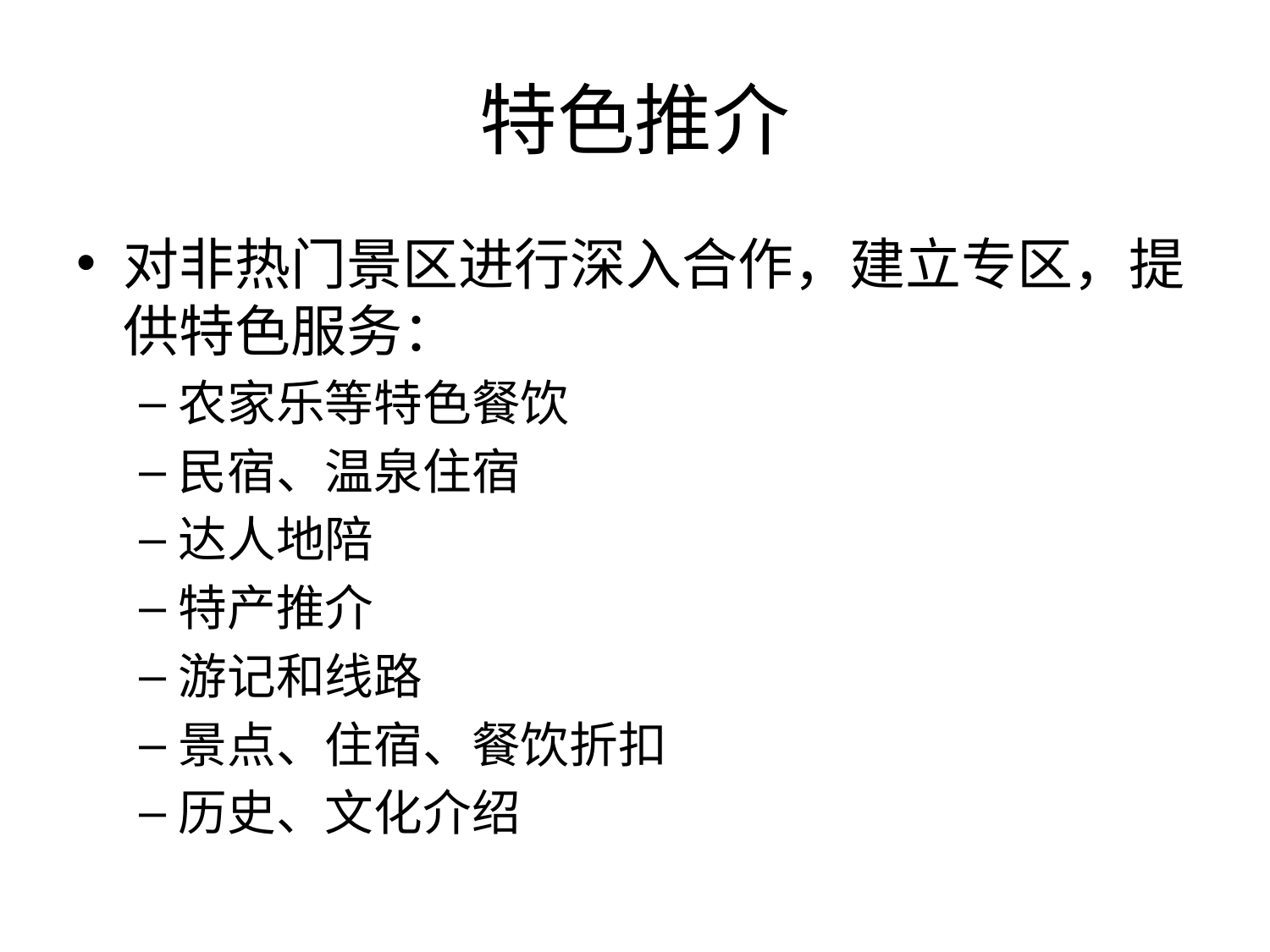

# 特色推介
对非热门景区进行深入合作，建立专区，提供特色服务：
农家乐等特色餐饮
民宿、温泉住宿
达人地陪
特产推介
游记和线路
景点、住宿、餐饮折扣
历史、文化介绍